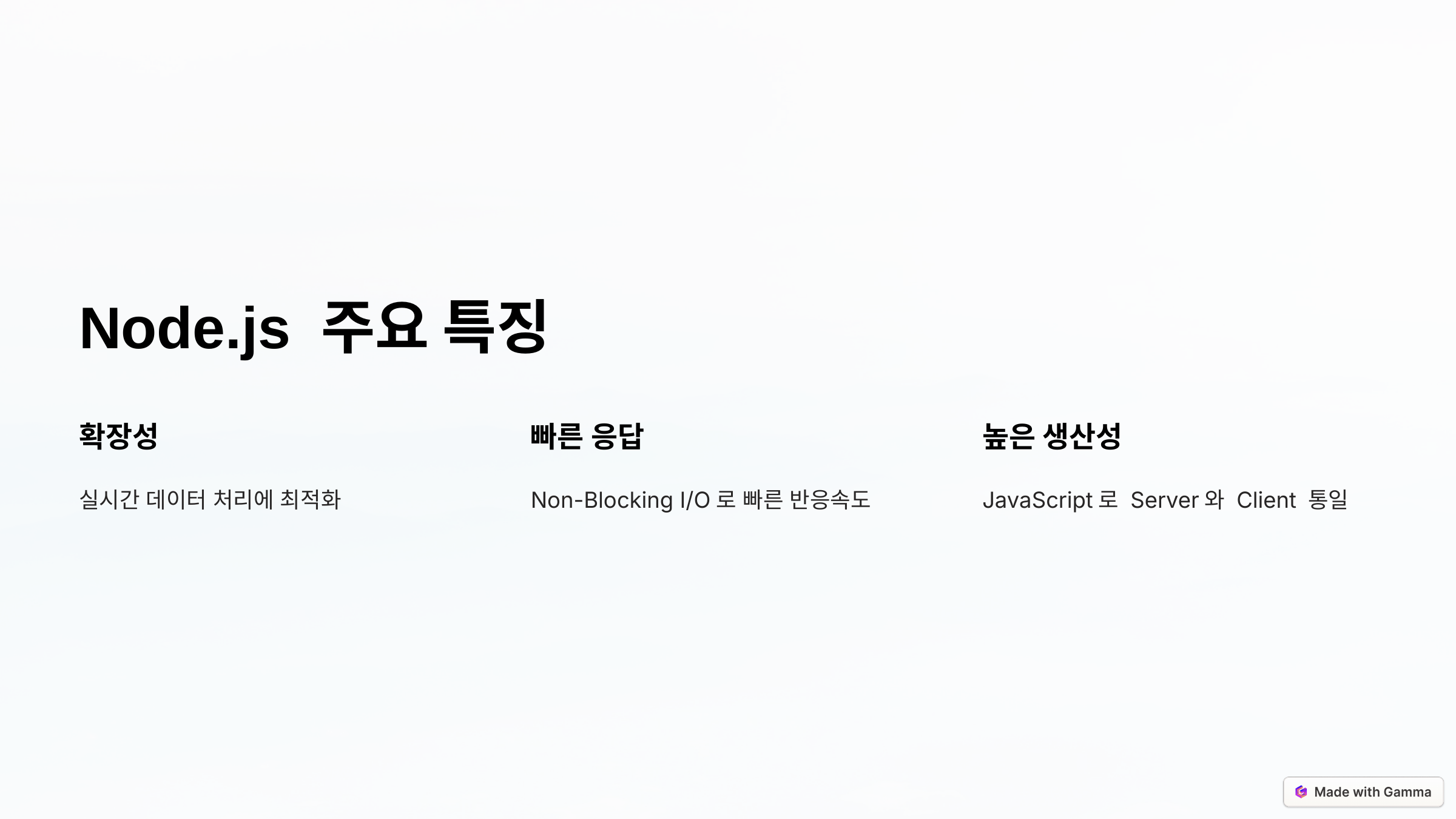

Node.js 주요 특징
확장성
빠른 응답
높은 생산성
실시간 데이터 처리에 최적화
Non-Blocking I/O로 빠른 반응속도
JavaScript로 Server와 Client 통일